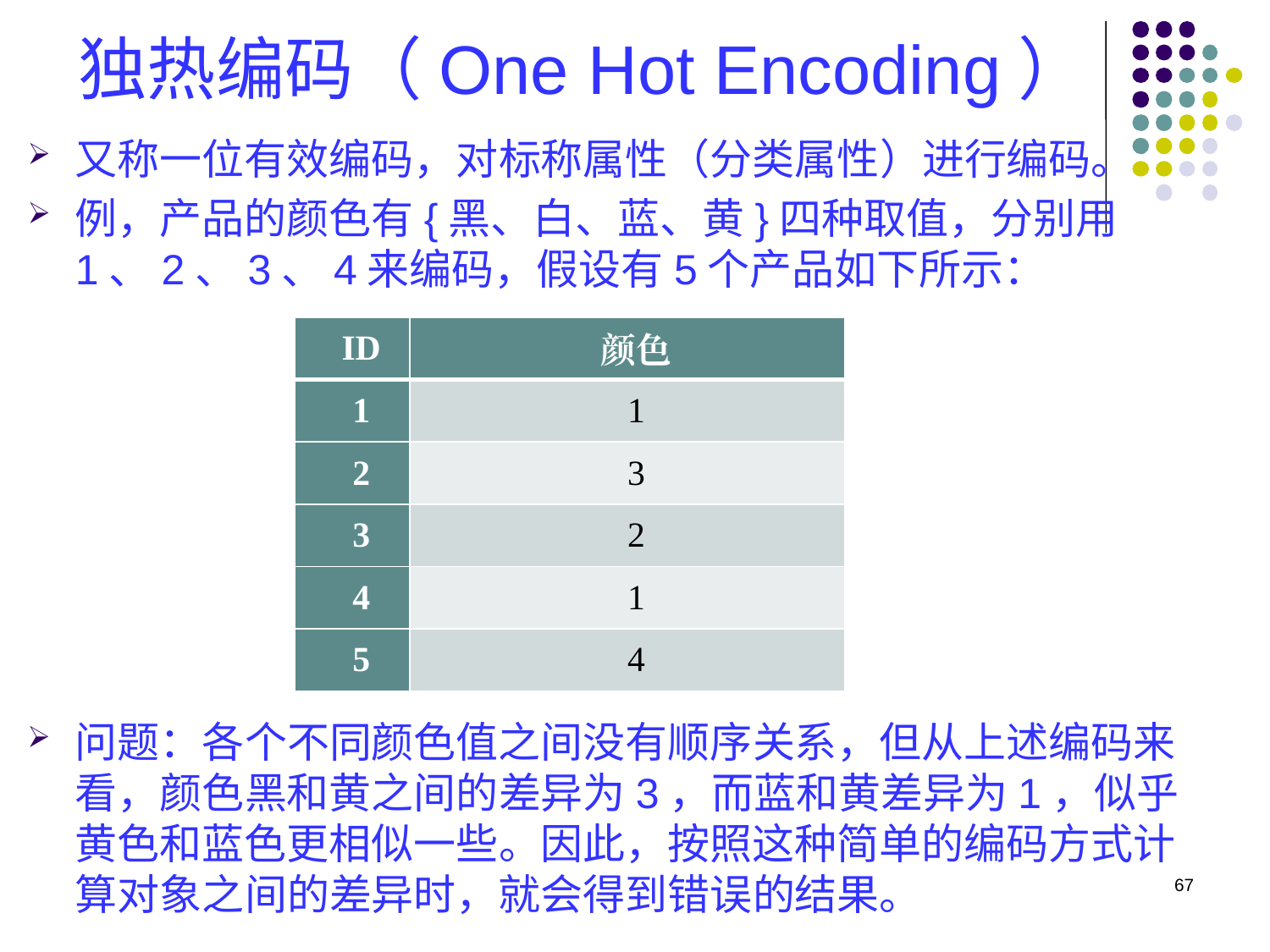

# 独热编码（One Hot Encoding）
又称一位有效编码，对标称属性（分类属性）进行编码。
例，产品的颜色有{黑、白、蓝、黄}四种取值，分别用1、2、3、4来编码，假设有5个产品如下所示：

| ID | 颜色 |
| --- | --- |
| 1 | 1 |
| 2 | 3 |
| 3 | 2 |
| 4 | 1 |
| 5 | 4 |
问题：各个不同颜色值之间没有顺序关系，但从上述编码来看，颜色黑和黄之间的差异为3，而蓝和黄差异为1，似乎黄色和蓝色更相似一些。因此，按照这种简单的编码方式计算对象之间的差异时，就会得到错误的结果。

67